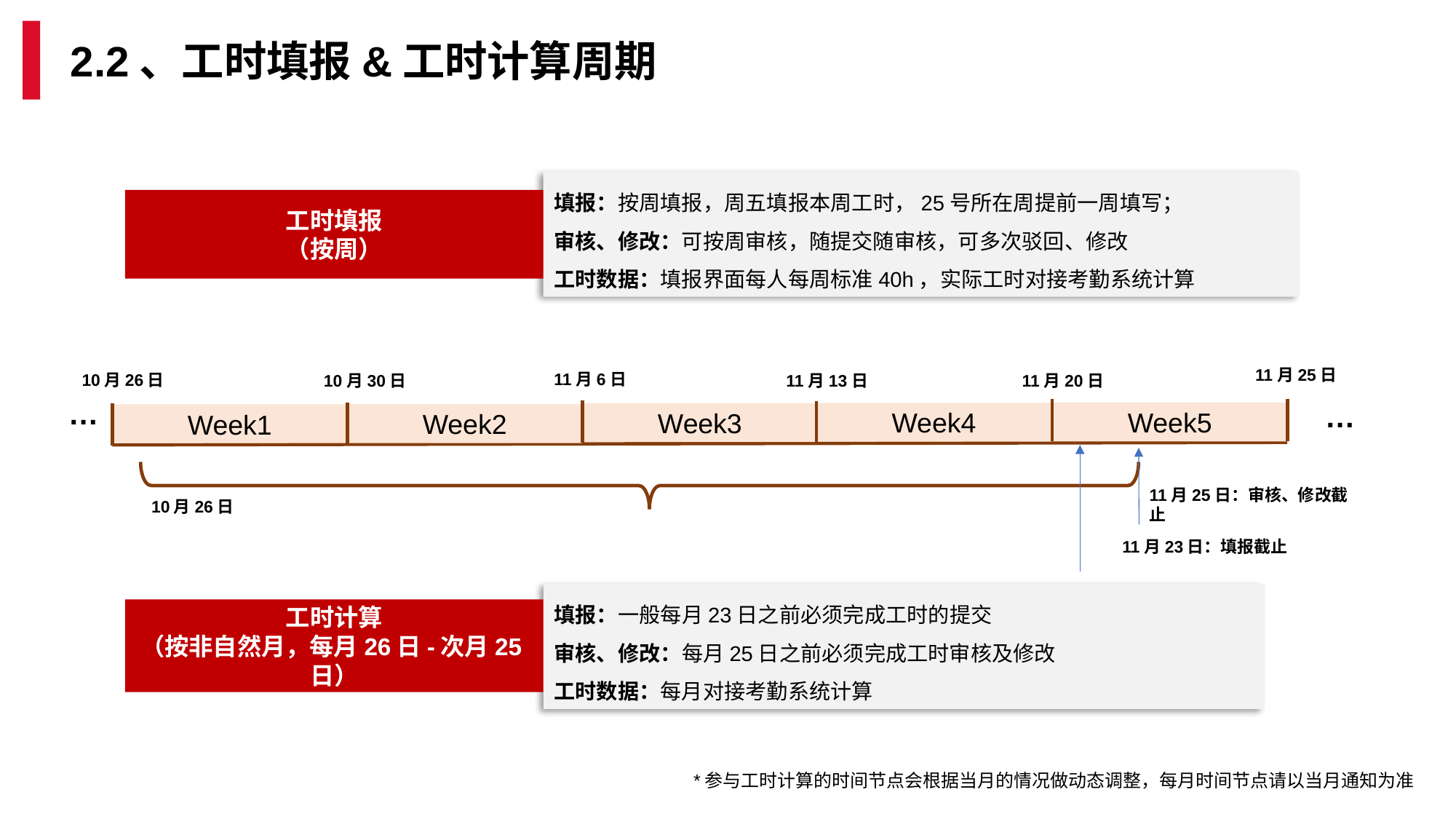

2.2、工时填报&工时计算周期
填报：按周填报，周五填报本周工时，25号所在周提前一周填写；
审核、修改：可按周审核，随提交随审核，可多次驳回、修改
工时数据：填报界面每人每周标准40h，实际工时对接考勤系统计算
工时填报
（按周）
11月25日
11月6日
10月26日
10月30日
11月13日
11月20日
…
…
Week5
Week4
Week3
Week2
Week1
11月25日：审核、修改截止
10月26日
11月23日：填报截止
填报：一般每月23日之前必须完成工时的提交
审核、修改：每月25日之前必须完成工时审核及修改
工时数据：每月对接考勤系统计算
工时计算
（按非自然月，每月26日-次月25日）
*参与工时计算的时间节点会根据当月的情况做动态调整，每月时间节点请以当月通知为准